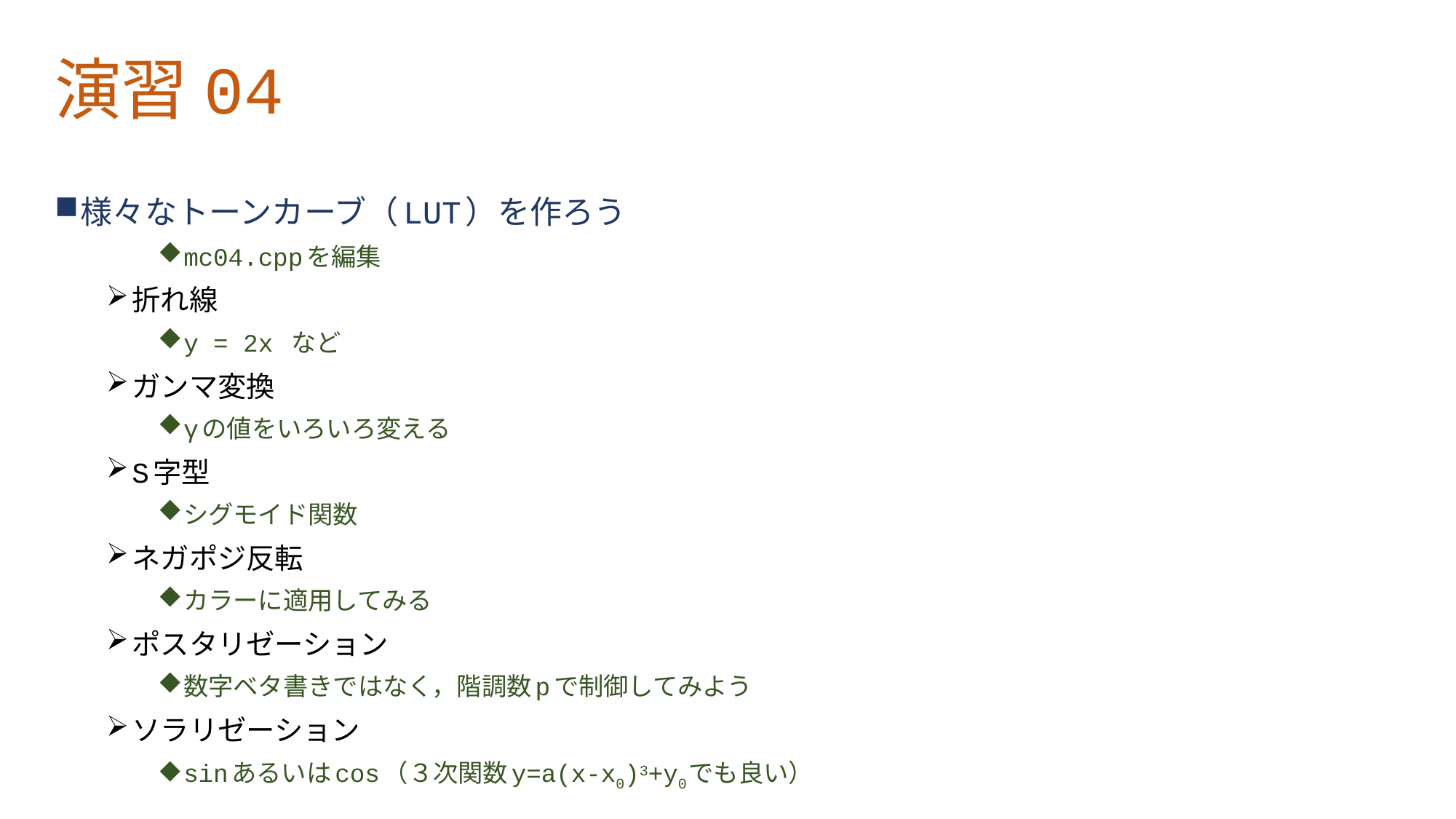

# 演習04
様々なトーンカーブ（LUT）を作ろう
mc04.cppを編集
折れ線
y = 2x など
ガンマ変換
γの値をいろいろ変える
S字型
シグモイド関数
ネガポジ反転
カラーに適用してみる
ポスタリゼーション
数字ベタ書きではなく，階調数pで制御してみよう
ソラリゼーション
sinあるいはcos（３次関数y=a(x-x0)3+y0でも良い）